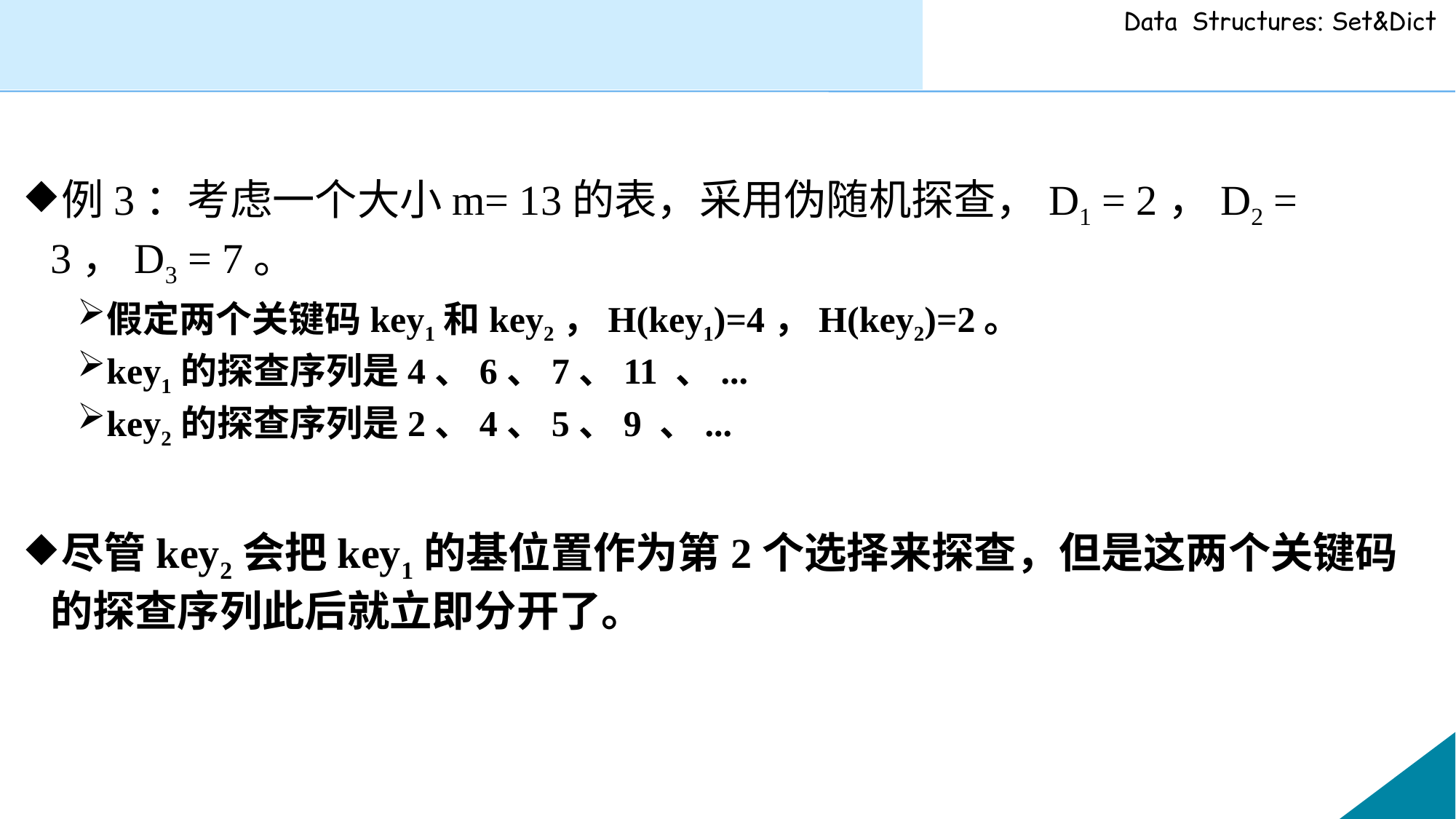

例3：考虑一个大小m= 13的表，采用伪随机探查，D1 = 2，D2 = 3，D3 = 7。
假定两个关键码key1和key2，H(key1)=4，H(key2)=2。
key1的探查序列是4、6、7、11 、...
key2的探查序列是2、4、5、9 、...

尽管key2会把key1的基位置作为第2个选择来探查，但是这两个关键码的探查序列此后就立即分开了。